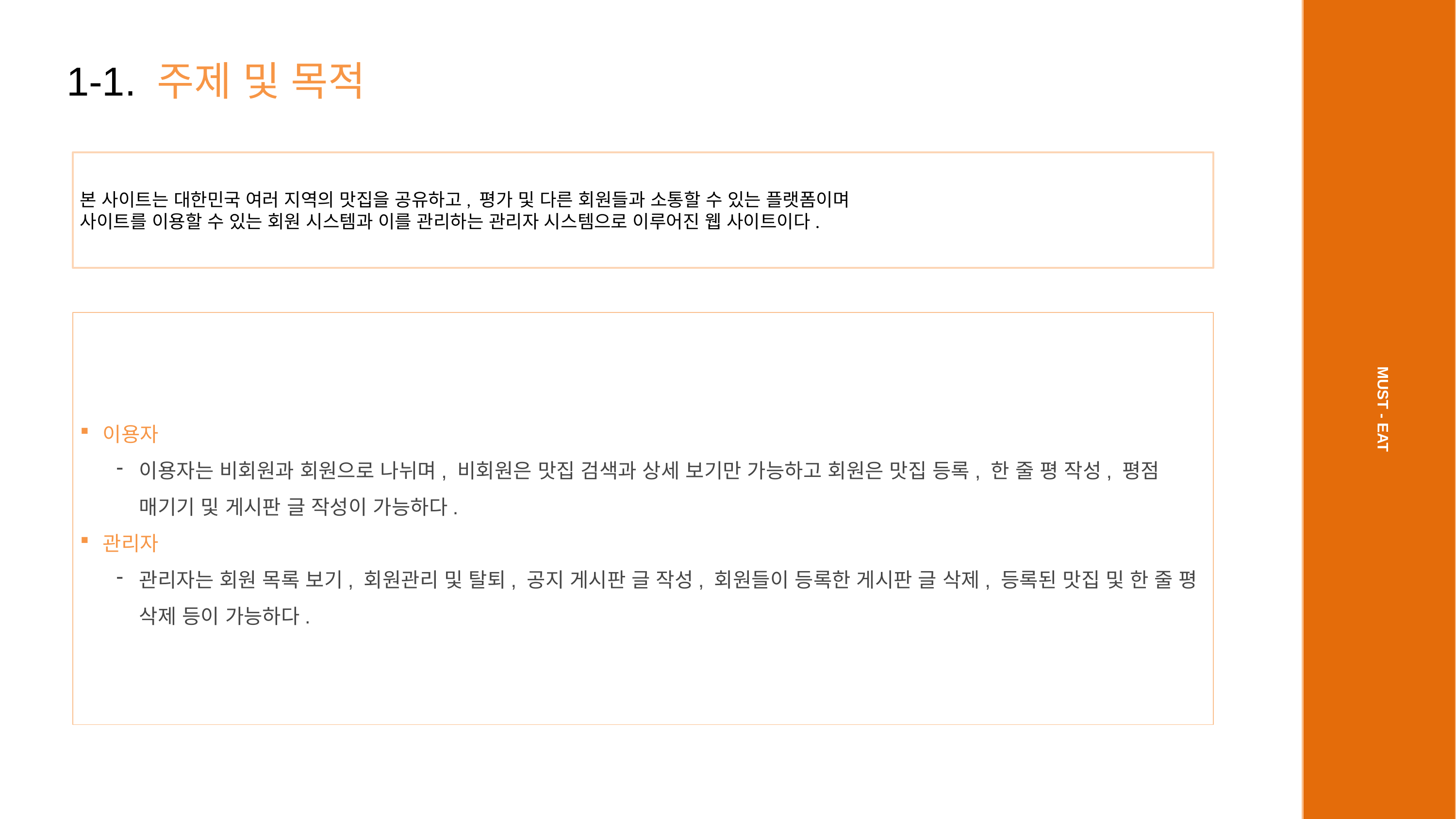

1-1. 주제 및 목적
본 사이트는 대한민국 여러 지역의 맛집을 공유하고, 평가 및 다른 회원들과 소통할 수 있는 플랫폼이며
사이트를 이용할 수 있는 회원 시스템과 이를 관리하는 관리자 시스템으로 이루어진 웹 사이트이다.
이용자
이용자는 비회원과 회원으로 나뉘며, 비회원은 맛집 검색과 상세 보기만 가능하고 회원은 맛집 등록, 한 줄 평 작성, 평점 매기기 및 게시판 글 작성이 가능하다.
관리자
관리자는 회원 목록 보기, 회원관리 및 탈퇴, 공지 게시판 글 작성, 회원들이 등록한 게시판 글 삭제, 등록된 맛집 및 한 줄 평 삭제 등이 가능하다.
MUST - EAT